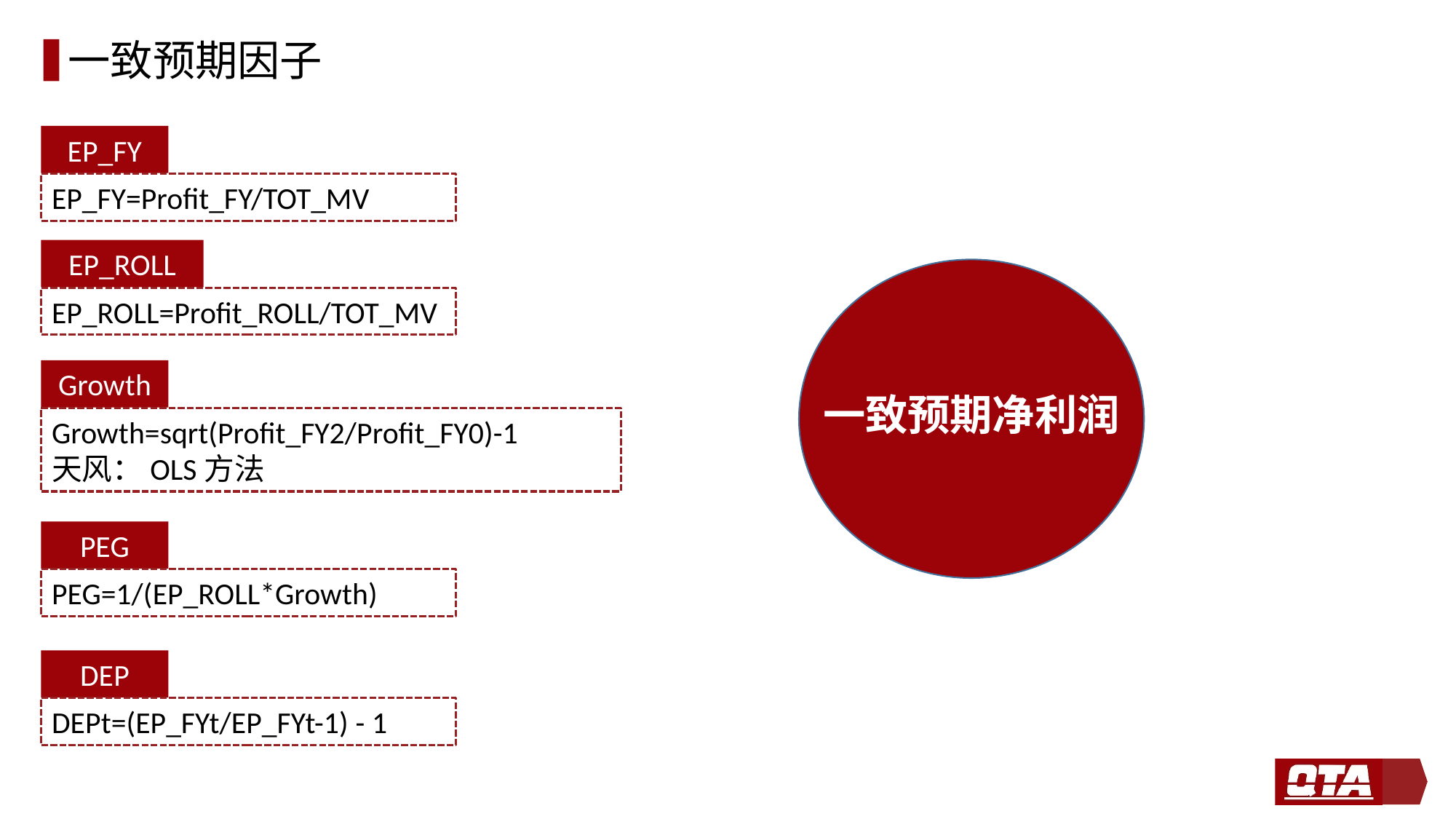

# 一致预期因子
EP_FY
EP_FY=Profit_FY/TOT_MV
EP_ROLL

EP_ROLL=Profit_ROLL/TOT_MV
Growth
一致预期净利润
Growth=sqrt(Profit_FY2/Profit_FY0)-1
天风：OLS方法
PEG
PEG=1/(EP_ROLL*Growth)
DEP
DEPt=(EP_FYt/EP_FYt-1) - 1
51